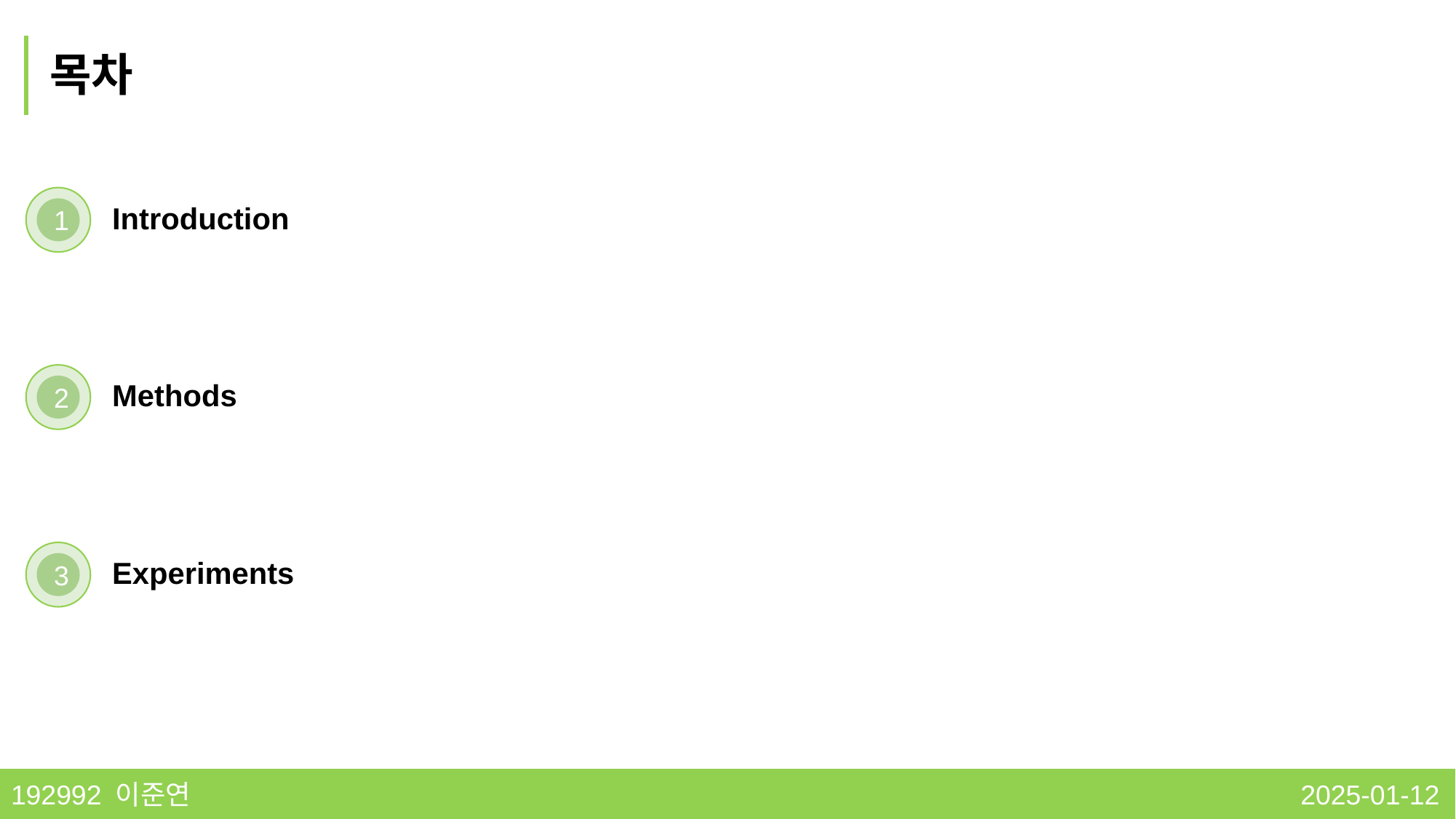

# 목차
Introduction

1
Methods

2
Experiments

3
192992 이준연
2025-01-12